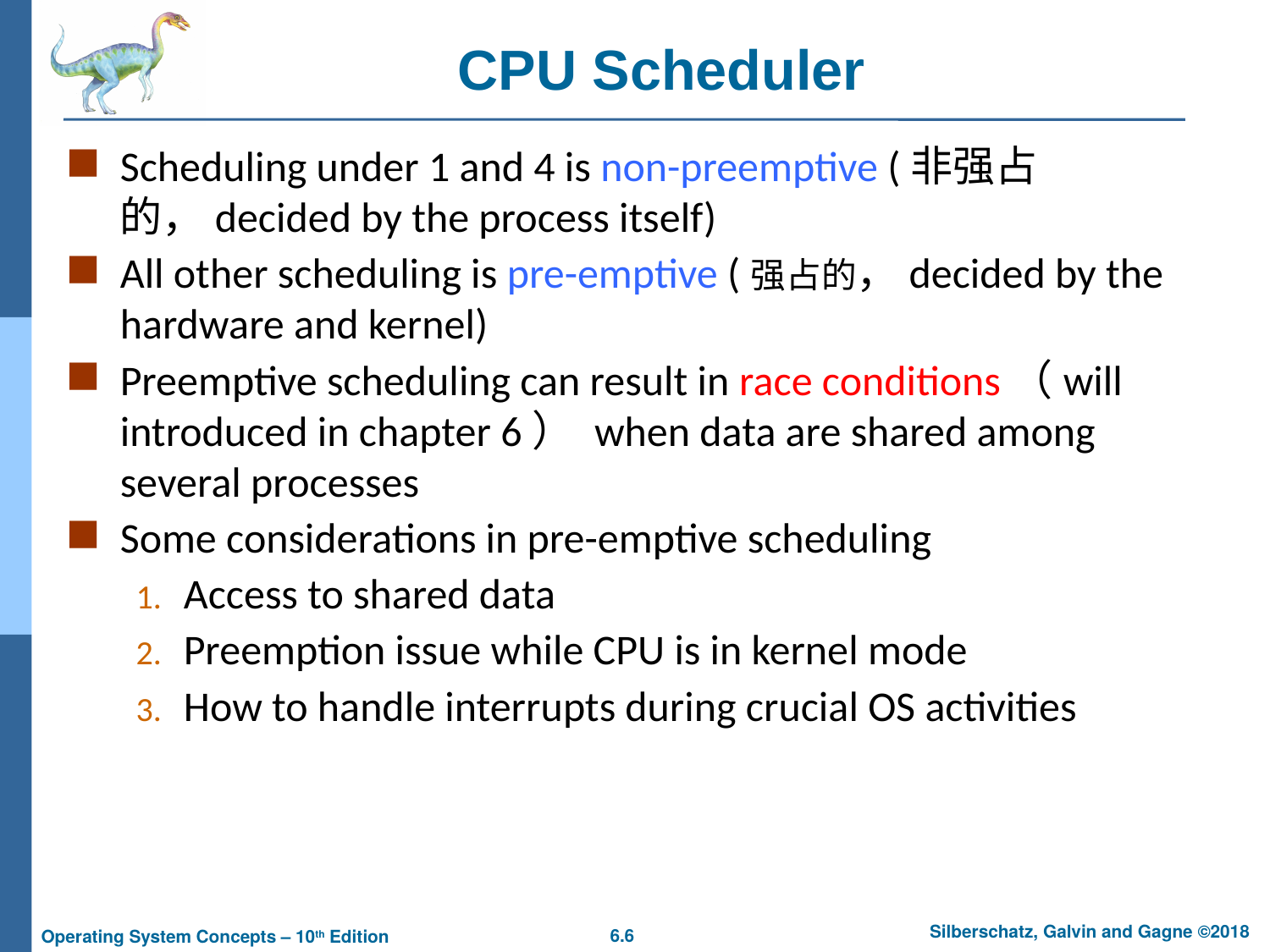

# CPU Scheduler
Scheduling under 1 and 4 is non-preemptive (非强占的，decided by the process itself)
All other scheduling is pre-emptive (强占的，decided by the hardware and kernel)
Preemptive scheduling can result in race conditions（will introduced in chapter 6） when data are shared among several processes
Some considerations in pre-emptive scheduling
Access to shared data
Preemption issue while CPU is in kernel mode
How to handle interrupts during crucial OS activities